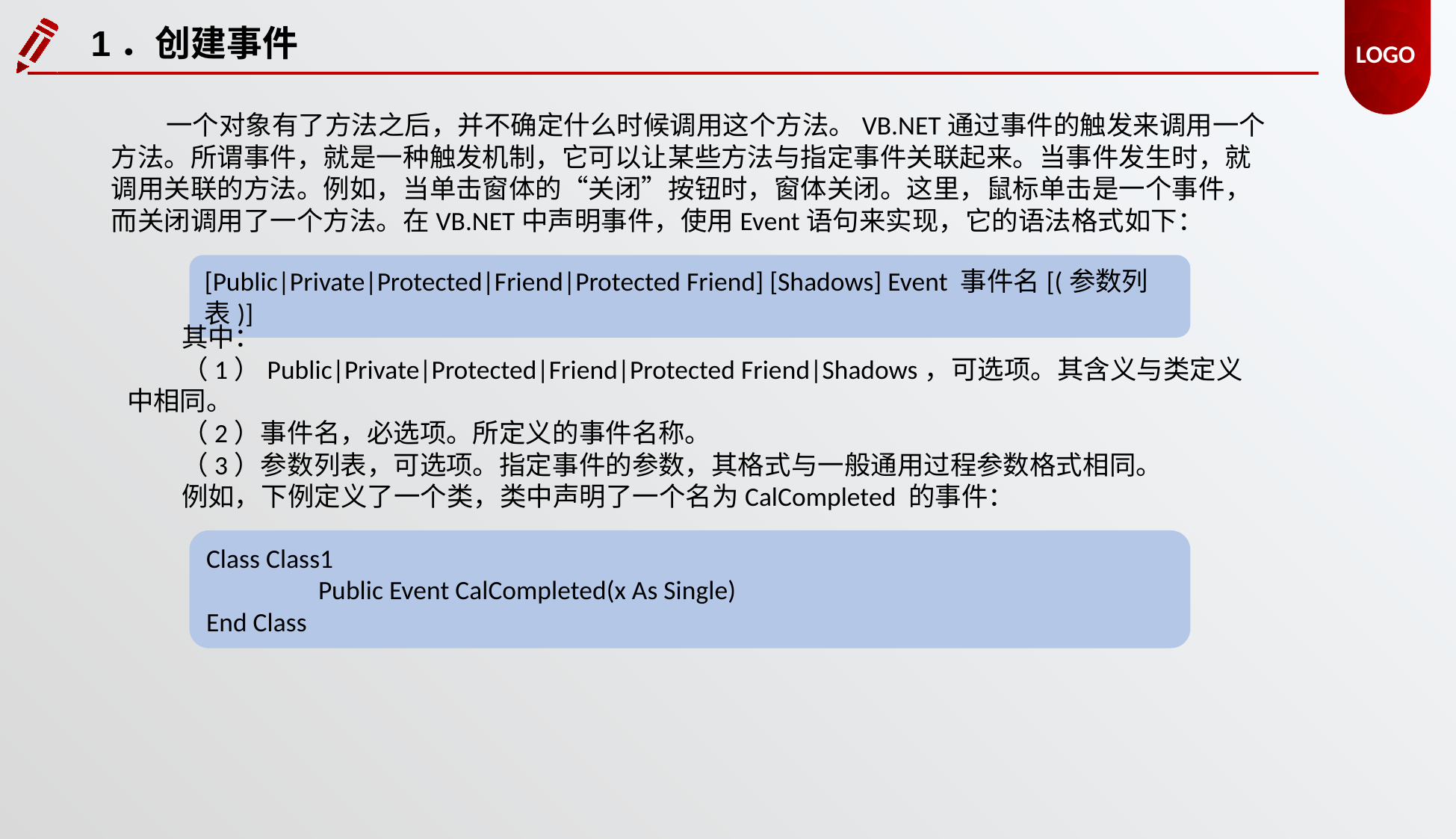

1．创建事件
一个对象有了方法之后，并不确定什么时候调用这个方法。VB.NET通过事件的触发来调用一个方法。所谓事件，就是一种触发机制，它可以让某些方法与指定事件关联起来。当事件发生时，就调用关联的方法。例如，当单击窗体的“关闭”按钮时，窗体关闭。这里，鼠标单击是一个事件，而关闭调用了一个方法。在VB.NET中声明事件，使用Event语句来实现，它的语法格式如下：
[Public|Private|Protected|Friend|Protected Friend] [Shadows] Event 事件名[(参数列表)]
其中：
（1）Public|Private|Protected|Friend|Protected Friend|Shadows，可选项。其含义与类定义中相同。
（2）事件名，必选项。所定义的事件名称。
（3）参数列表，可选项。指定事件的参数，其格式与一般通用过程参数格式相同。
例如，下例定义了一个类，类中声明了一个名为CalCompleted 的事件：
Class Class1
	Public Event CalCompleted(x As Single)
End Class